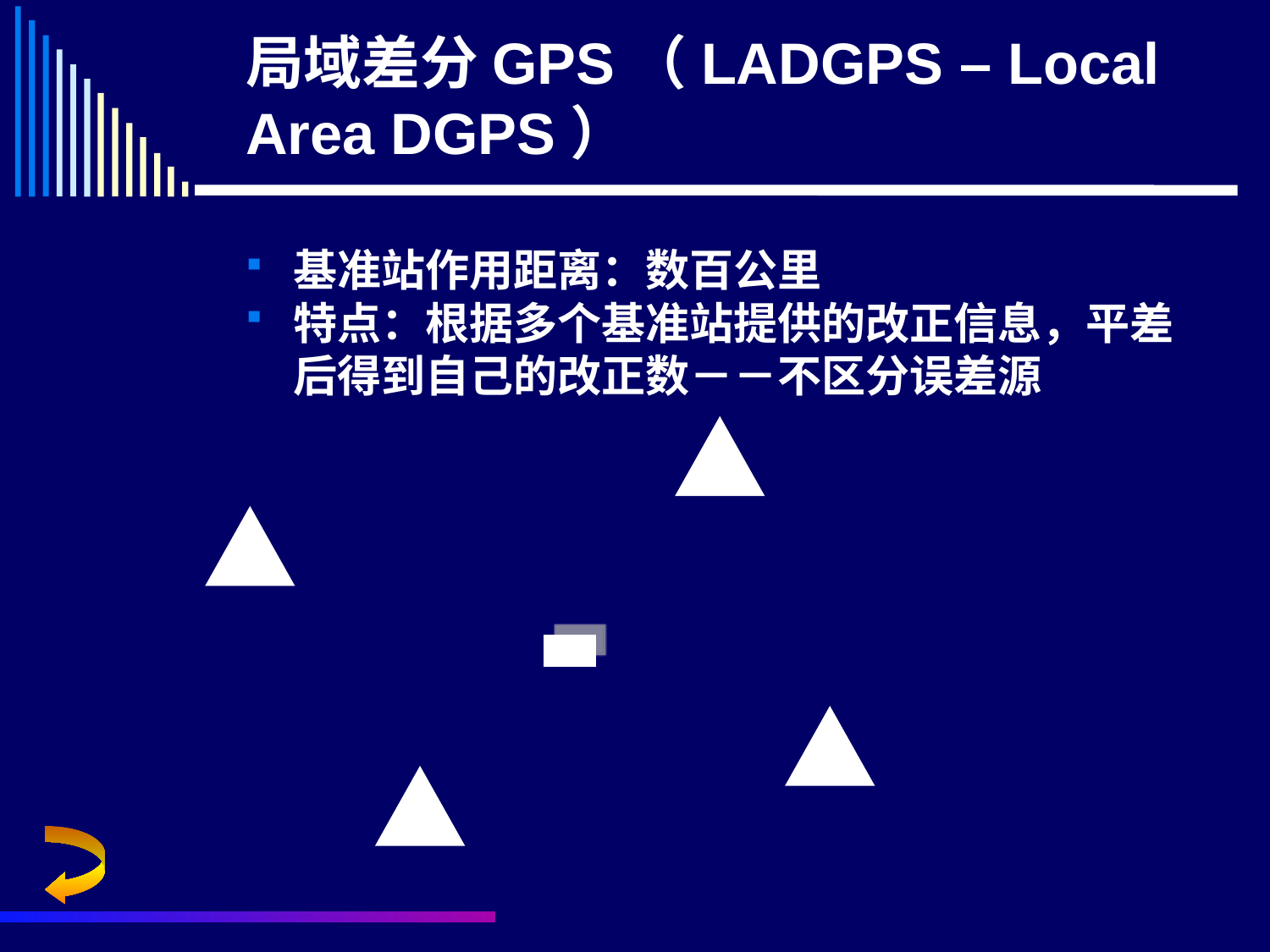

# 局域差分GPS（LADGPS – Local Area DGPS）
基准站作用距离：数百公里
特点：根据多个基准站提供的改正信息，平差后得到自己的改正数－－不区分误差源